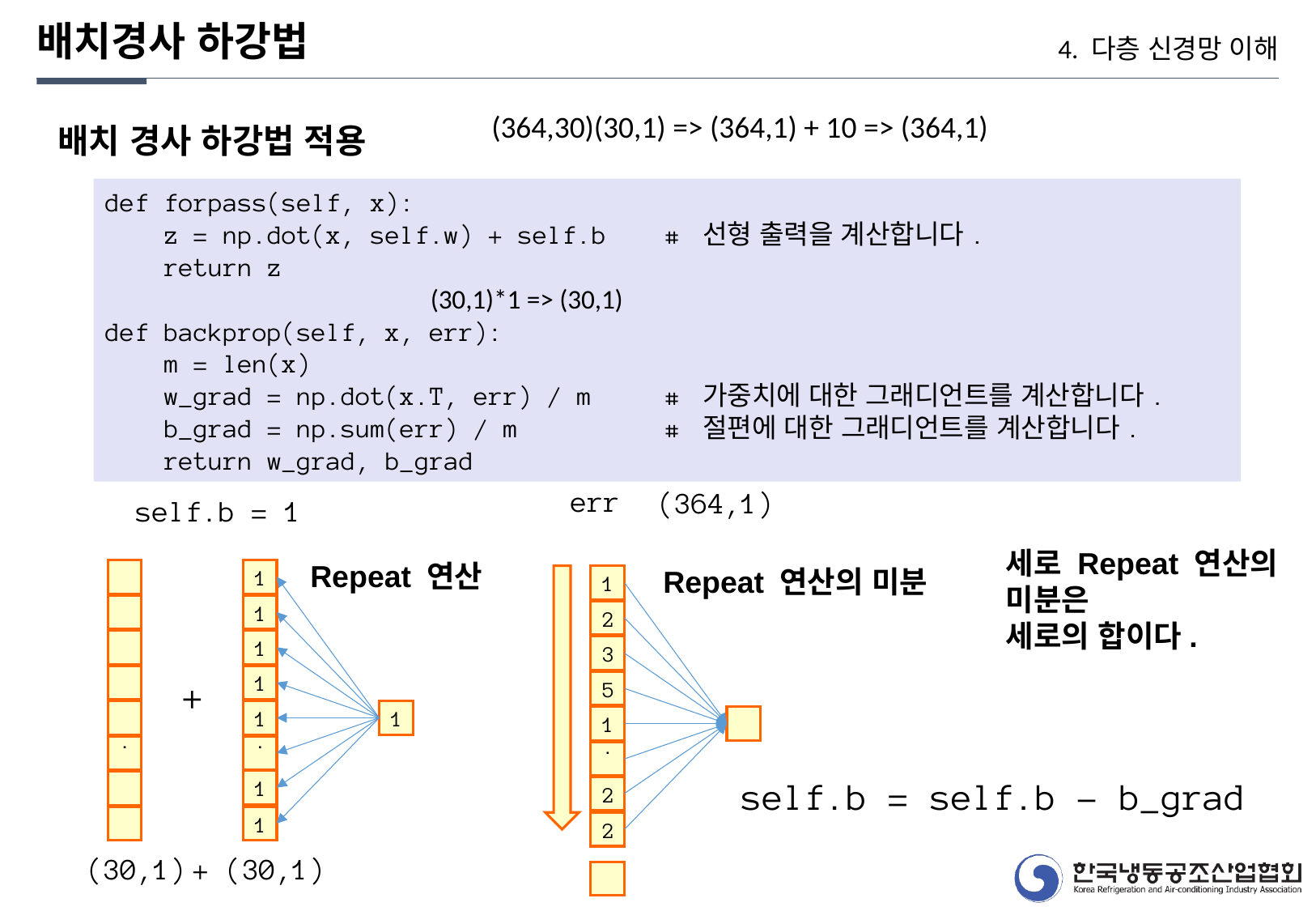

배치경사 하강법
4. 다층 신경망 이해
(364,30)(30,1) => (364,1) + 10 => (364,1)
배치 경사 하강법 적용
def forpass(self, x):
    z = np.dot(x, self.w) + self.b    # 선형 출력을 계산합니다.
    return z
                      (30,1)*1 => (30,1)
def backprop(self, x, err):
    m = len(x)
    w_grad = np.dot(x.T, err) / m     # 가중치에 대한 그래디언트를 계산합니다.
    b_grad = np.sum(err) / m          # 절편에 대한 그래디언트를 계산합니다.
    return w_grad, b_grad
err
(364,1)
self.b = 1
세로 Repeat 연산의
미분은
세로의 합이다.
Repeat 연산
Repeat 연산의 미분

..

1

1
1
2
1
3
+
1
5
1
1
1

..
..
self.b = self.b - b_grad
1
2
1
2
(30,1)
+ (30,1)